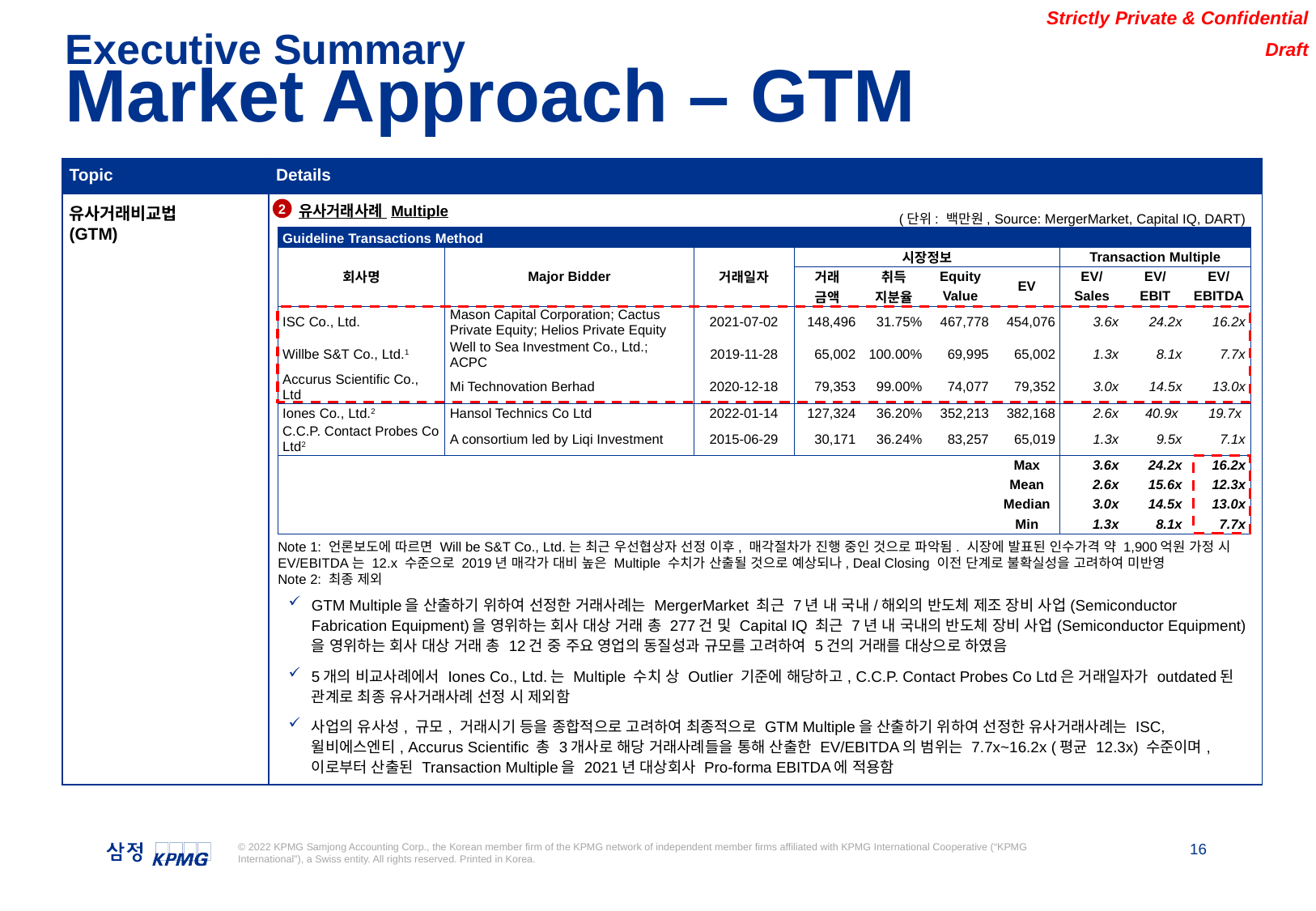

Executive Summary
Market Approach – GTM
| Topic | Details |
| --- | --- |
| 유사거래비교법 (GTM) | 유사거래사례 Multiple GTM Multiple을 산출하기 위하여 선정한 거래사례는 MergerMarket 최근 7년 내 국내/해외의 반도체 제조 장비 사업(Semiconductor Fabrication Equipment)을 영위하는 회사 대상 거래 총 277건 및 Capital IQ 최근 7년 내 국내의 반도체 장비 사업(Semiconductor Equipment)을 영위하는 회사 대상 거래 총 12건 중 주요 영업의 동질성과 규모를 고려하여 5건의 거래를 대상으로 하였음 5개의 비교사례에서 Iones Co., Ltd.는 Multiple 수치 상 Outlier 기준에 해당하고, C.C.P. Contact Probes Co Ltd은 거래일자가 outdated된 관계로 최종 유사거래사례 선정 시 제외함 사업의 유사성, 규모, 거래시기 등을 종합적으로 고려하여 최종적으로 GTM Multiple을 산출하기 위하여 선정한 유사거래사례는 ISC, 윌비에스엔티, Accurus Scientific 총 3개사로 해당 거래사례들을 통해 산출한 EV/EBITDA의 범위는 7.7x~16.2x (평균 12.3x) 수준이며, 이로부터 산출된 Transaction Multiple을 2021년 대상회사 Pro-forma EBITDA에 적용함 |
2
(단위: 백만원, Source: MergerMarket, Capital IQ, DART)
| Guideline Transactions Method |  |  |  |  |  |  |  |  |  |  |
| --- | --- | --- | --- | --- | --- | --- | --- | --- | --- | --- |
| 회사명 | Major Bidder |  | 거래일자 | 시장정보 |  |  |  | Transaction Multiple |  |  |
|  |  |  |  | 거래 | 취득 | Equity | EV | EV/ | EV/ | EV/ |
|  |  |  |  | 금액 | 지분율 | Value |  | Sales | EBIT | EBITDA |
| ISC Co., Ltd. | Mason Capital Corporation; Cactus Private Equity; Helios Private Equity |  | 2021-07-02 | 148,496 | 31.75% | 467,778 | 454,076 | 3.6x | 24.2x | 16.2x |
| Willbe S&T Co., Ltd.1 | Well to Sea Investment Co., Ltd.; ACPC |  | 2019-11-28 | 65,002 | 100.00% | 69,995 | 65,002 | 1.3x | 8.1x | 7.7x |
| Accurus Scientific Co., Ltd | Mi Technovation Berhad |  | 2020-12-18 | 79,353 | 99.00% | 74,077 | 79,352 | 3.0x | 14.5x | 13.0x |
| Iones Co., Ltd.2 | Hansol Technics Co Ltd |  | 2022-01-14 | 127,324 | 36.20% | 352,213 | 382,168 | 2.6x | 40.9x | 19.7x |
| C.C.P. Contact Probes Co Ltd2 | A consortium led by Liqi Investment |  | 2015-06-29 | 30,171 | 36.24% | 83,257 | 65,019 | 1.3x | 9.5x | 7.1x |
|  |  |  |  |  |  |  | Max | 3.6x | 24.2x | 16.2x |
|  |  |  |  |  |  |  | Mean | 2.6x | 15.6x | 12.3x |
|  |  |  |  |  |  |  | Median | 3.0x | 14.5x | 13.0x |
|  |  |  |  |  |  |  | Min | 1.3x | 8.1x | 7.7x |

Note 1: 언론보도에 따르면 Will be S&T Co., Ltd.는 최근 우선협상자 선정 이후, 매각절차가 진행 중인 것으로 파악됨. 시장에 발표된 인수가격 약 1,900억원 가정 시 EV/EBITDA는 12.x 수준으로 2019년 매각가 대비 높은 Multiple 수치가 산출될 것으로 예상되나, Deal Closing 이전 단계로 불확실성을 고려하여 미반영
Note 2: 최종 제외